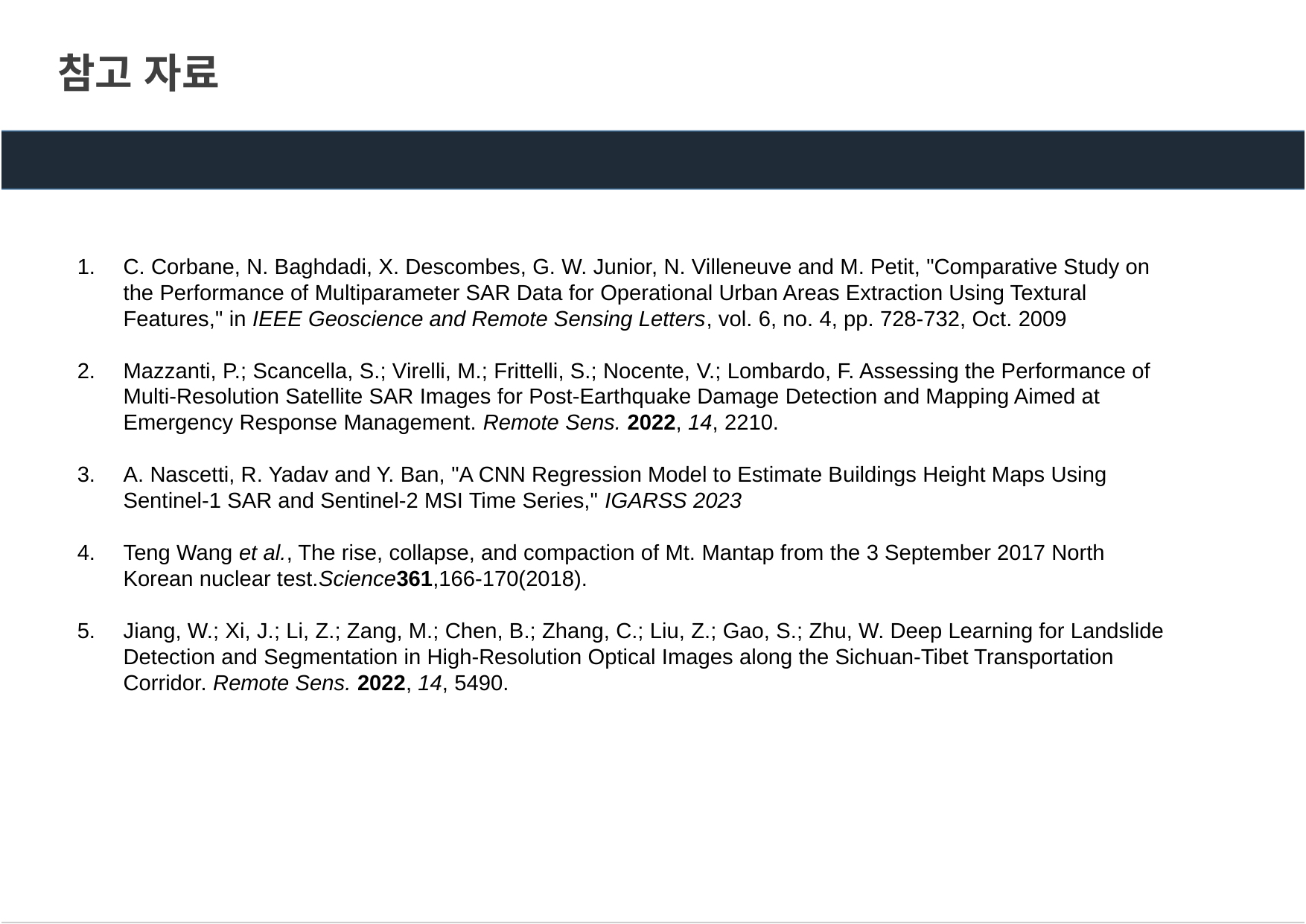

참고 자료
C. Corbane, N. Baghdadi, X. Descombes, G. W. Junior, N. Villeneuve and M. Petit, "Comparative Study on the Performance of Multiparameter SAR Data for Operational Urban Areas Extraction Using Textural Features," in IEEE Geoscience and Remote Sensing Letters, vol. 6, no. 4, pp. 728-732, Oct. 2009

Mazzanti, P.; Scancella, S.; Virelli, M.; Frittelli, S.; Nocente, V.; Lombardo, F. Assessing the Performance of Multi-Resolution Satellite SAR Images for Post-Earthquake Damage Detection and Mapping Aimed at Emergency Response Management. Remote Sens. 2022, 14, 2210.

A. Nascetti, R. Yadav and Y. Ban, "A CNN Regression Model to Estimate Buildings Height Maps Using Sentinel-1 SAR and Sentinel-2 MSI Time Series," IGARSS 2023

Teng Wang et al., The rise, collapse, and compaction of Mt. Mantap from the 3 September 2017 North Korean nuclear test.Science361,166-170(2018).

Jiang, W.; Xi, J.; Li, Z.; Zang, M.; Chen, B.; Zhang, C.; Liu, Z.; Gao, S.; Zhu, W. Deep Learning for Landslide Detection and Segmentation in High-Resolution Optical Images along the Sichuan-Tibet Transportation Corridor. Remote Sens. 2022, 14, 5490.